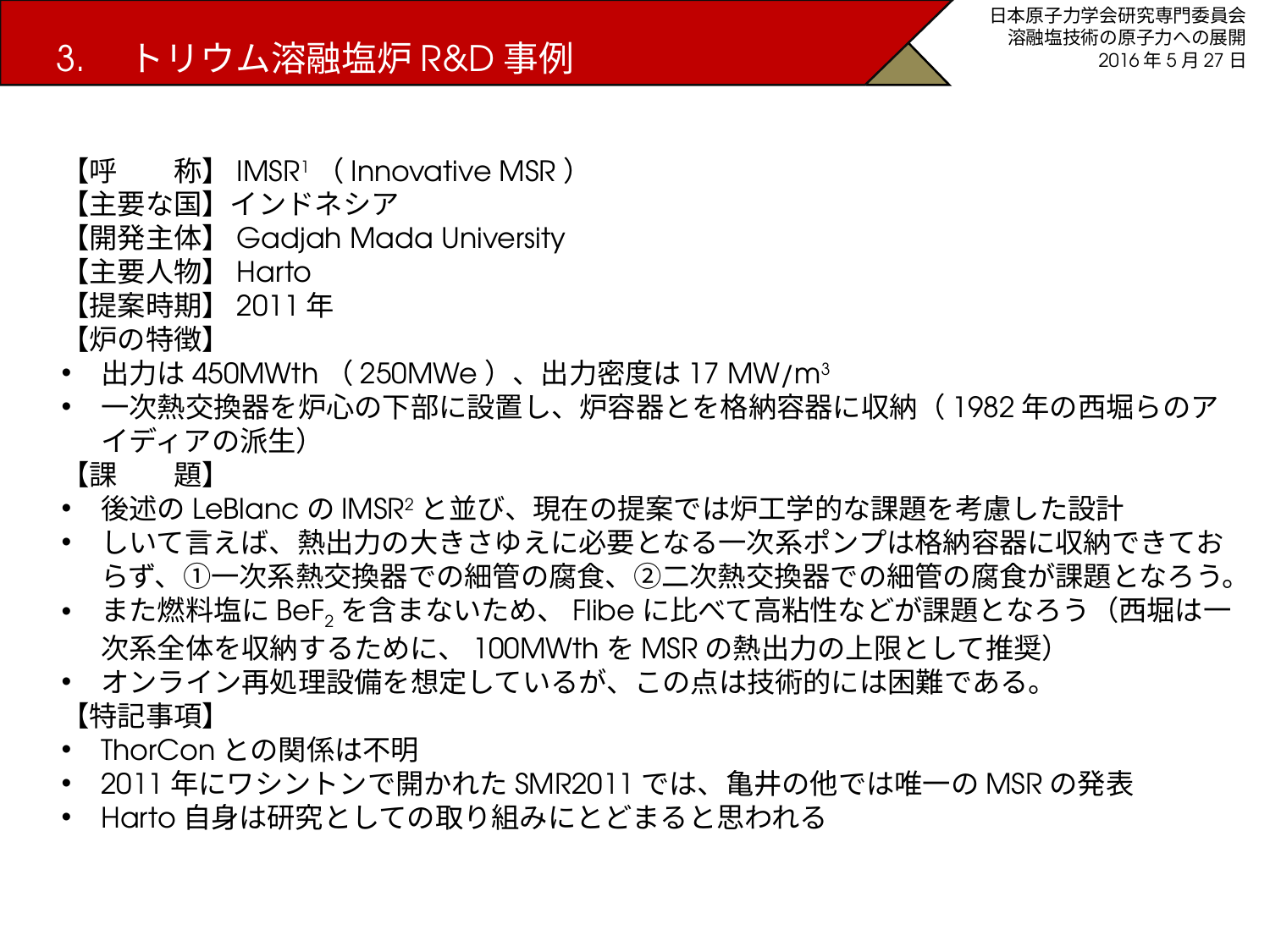

3.　トリウム溶融塩炉R&D事例
日本原子力学会研究専門委員会
溶融塩技術の原子力への展開
2016年5月27日

【呼　　称】IMSR1（Innovative MSR）
【主要な国】インドネシア
【開発主体】Gadjah Mada University
【主要人物】Harto
【提案時期】2011年
【炉の特徴】
出力は450MWth（250MWe）、出力密度は17 MW/m3
一次熱交換器を炉心の下部に設置し、炉容器とを格納容器に収納（1982年の西堀らのアイディアの派生）
【課　　題】
後述のLeBlancのIMSR2と並び、現在の提案では炉工学的な課題を考慮した設計
しいて言えば、熱出力の大きさゆえに必要となる一次系ポンプは格納容器に収納できておらず、①一次系熱交換器での細管の腐食、②二次熱交換器での細管の腐食が課題となろう。
また燃料塩にBeF2を含まないため、Flibeに比べて高粘性などが課題となろう（西堀は一次系全体を収納するために、100MWthをMSRの熱出力の上限として推奨）
オンライン再処理設備を想定しているが、この点は技術的には困難である。
【特記事項】
ThorConとの関係は不明
2011年にワシントンで開かれたSMR2011では、亀井の他では唯一のMSRの発表
Harto自身は研究としての取り組みにとどまると思われる